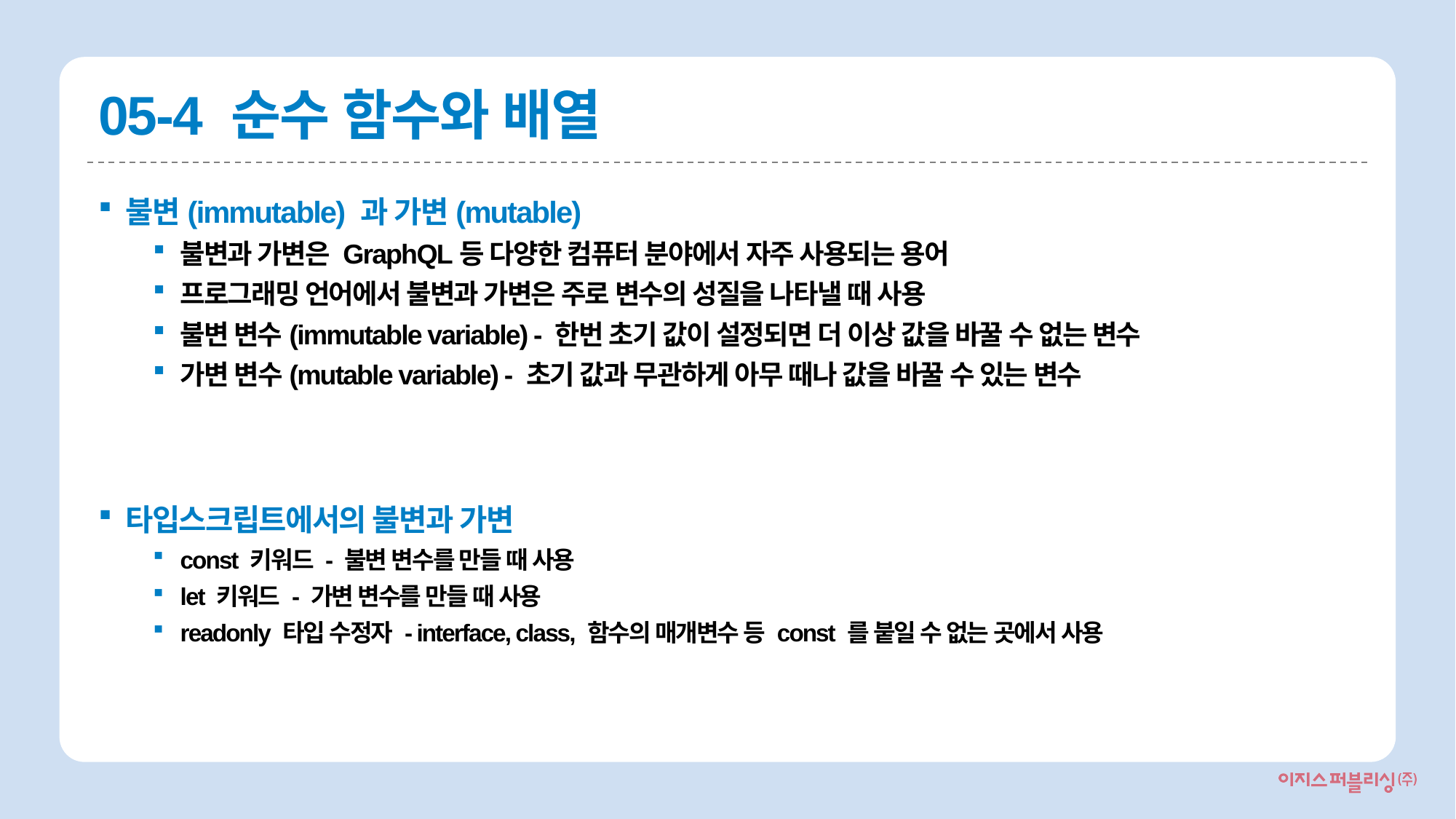

# 05-4 순수 함수와 배열
불변(immutable) 과 가변(mutable)
불변과 가변은 GraphQL등 다양한 컴퓨터 분야에서 자주 사용되는 용어
프로그래밍 언어에서 불변과 가변은 주로 변수의 성질을 나타낼 때 사용
불변 변수(immutable variable) - 한번 초기 값이 설정되면 더 이상 값을 바꿀 수 없는 변수
가변 변수(mutable variable) - 초기 값과 무관하게 아무 때나 값을 바꿀 수 있는 변수

타입스크립트에서의 불변과 가변
const 키워드 - 불변 변수를 만들 때 사용
let 키워드 - 가변 변수를 만들 때 사용
readonly 타입 수정자 - interface, class, 함수의 매개변수 등 const 를 붙일 수 없는 곳에서 사용